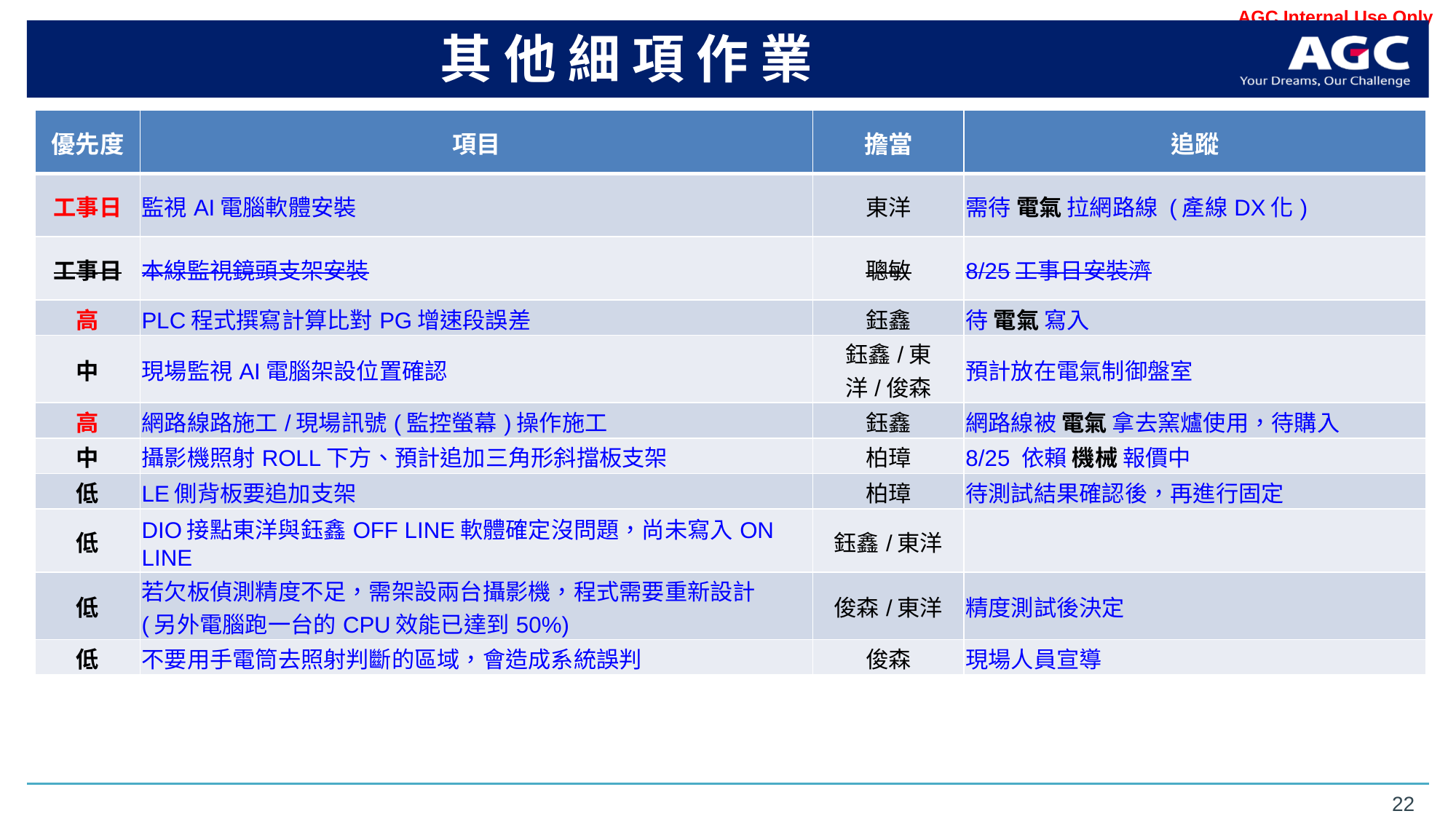

# 其 他 細 項 作 業
| 優先度 | 項目 | 擔當 | 追蹤 |
| --- | --- | --- | --- |
| 工事日 | 監視AI電腦軟體安裝 | 東洋 | 需待 電氣 拉網路線 (產線DX化) |
| 工事日 | 本線監視鏡頭支架安裝 | 聰敏 | 8/25工事日安裝濟 |
| 高 | PLC程式撰寫計算比對PG增速段誤差 | 鈺鑫 | 待 電氣 寫入 |
| 中 | 現場監視AI電腦架設位置確認 | 鈺鑫/東洋/俊森 | 預計放在電氣制御盤室 |
| 高 | 網路線路施工/現場訊號(監控螢幕)操作施工 | 鈺鑫 | 網路線被 電氣 拿去窯爐使用，待購入 |
| 中 | 攝影機照射ROLL下方、預計追加三角形斜擋板支架 | 柏璋 | 8/25 依賴 機械 報價中 |
| 低 | LE側背板要追加支架 | 柏璋 | 待測試結果確認後，再進行固定 |
| 低 | DIO接點東洋與鈺鑫OFF LINE軟體確定沒問題，尚未寫入ON LINE | 鈺鑫/東洋 |  |
| 低 | 若欠板偵測精度不足，需架設兩台攝影機，程式需要重新設計 (另外電腦跑一台的CPU效能已達到50%) | 俊森/東洋 | 精度測試後決定 |
| 低 | 不要用手電筒去照射判斷的區域，會造成系統誤判 | 俊森 | 現場人員宣導 |
22